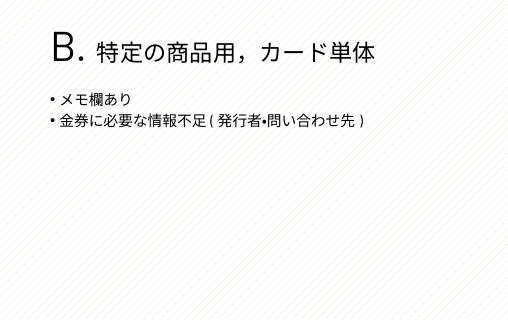

# B.特定の商品用，カード単体
メモ欄あり
金券に必要な情報不足(発行者・問い合わせ先)